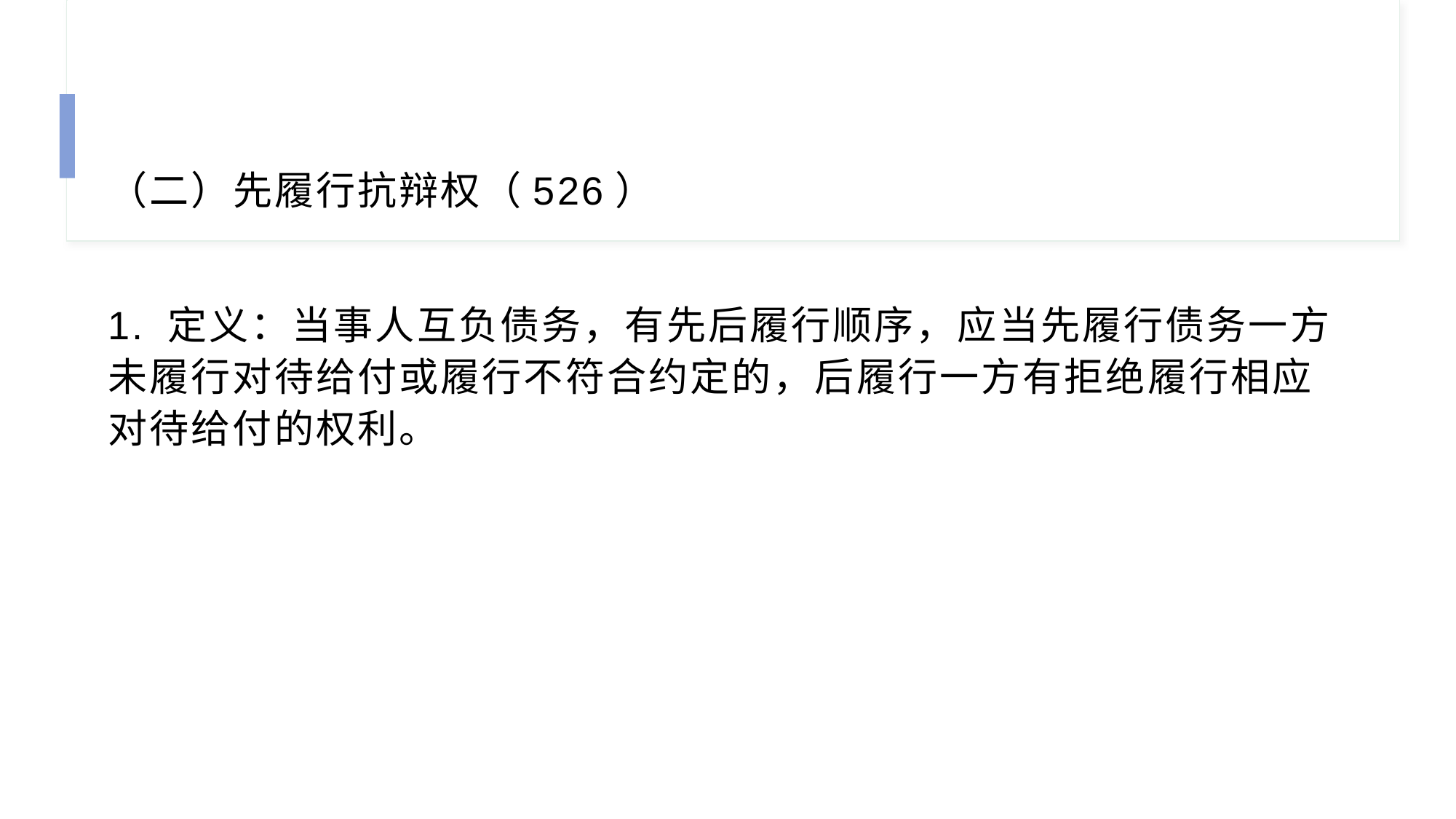

（二）先履行抗辩权（526）

1. 定义：当事人互负债务，有先后履行顺序，应当先履行债务一方未履行对待给付或履行不符合约定的，后履行一方有拒绝履行相应对待给付的权利。